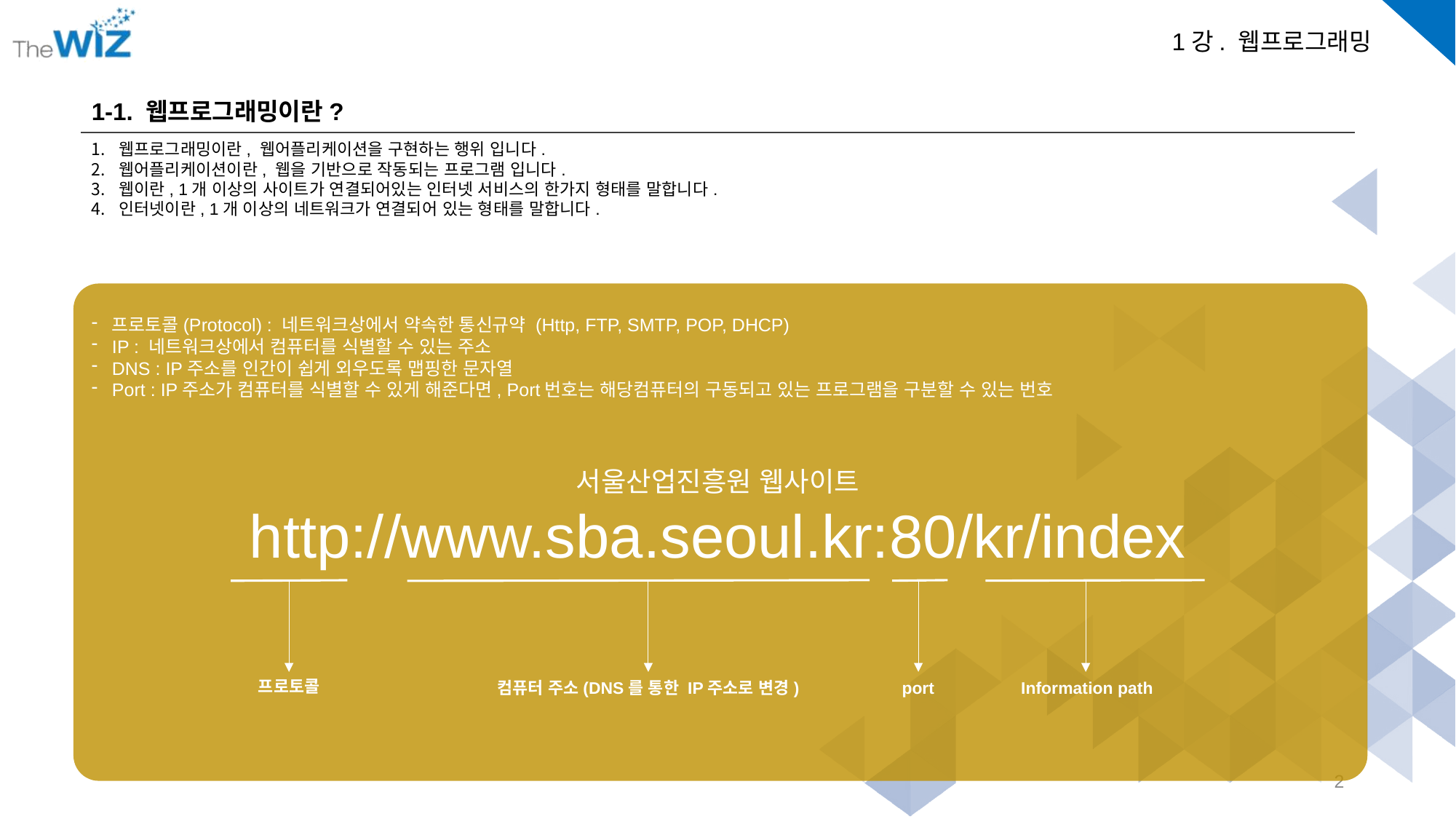

1-1. 웹프로그래밍이란?
웹프로그래밍이란, 웹어플리케이션을 구현하는 행위 입니다.
웹어플리케이션이란, 웹을 기반으로 작동되는 프로그램 입니다.
웹이란, 1개 이상의 사이트가 연결되어있는 인터넷 서비스의 한가지 형태를 말합니다.
인터넷이란, 1개 이상의 네트워크가 연결되어 있는 형태를 말합니다.

프로토콜(Protocol) : 네트워크상에서 약속한 통신규약 (Http, FTP, SMTP, POP, DHCP)
IP : 네트워크상에서 컴퓨터를 식별할 수 있는 주소
DNS : IP주소를 인간이 쉽게 외우도록 맵핑한 문자열
Port : IP주소가 컴퓨터를 식별할 수 있게 해준다면, Port번호는 해당컴퓨터의 구동되고 있는 프로그램을 구분할 수 있는 번호
서울산업진흥원 웹사이트
http://www.sba.seoul.kr:80/kr/index
프로토콜
컴퓨터 주소(DNS를 통한 IP주소로 변경)
port
Information path
2